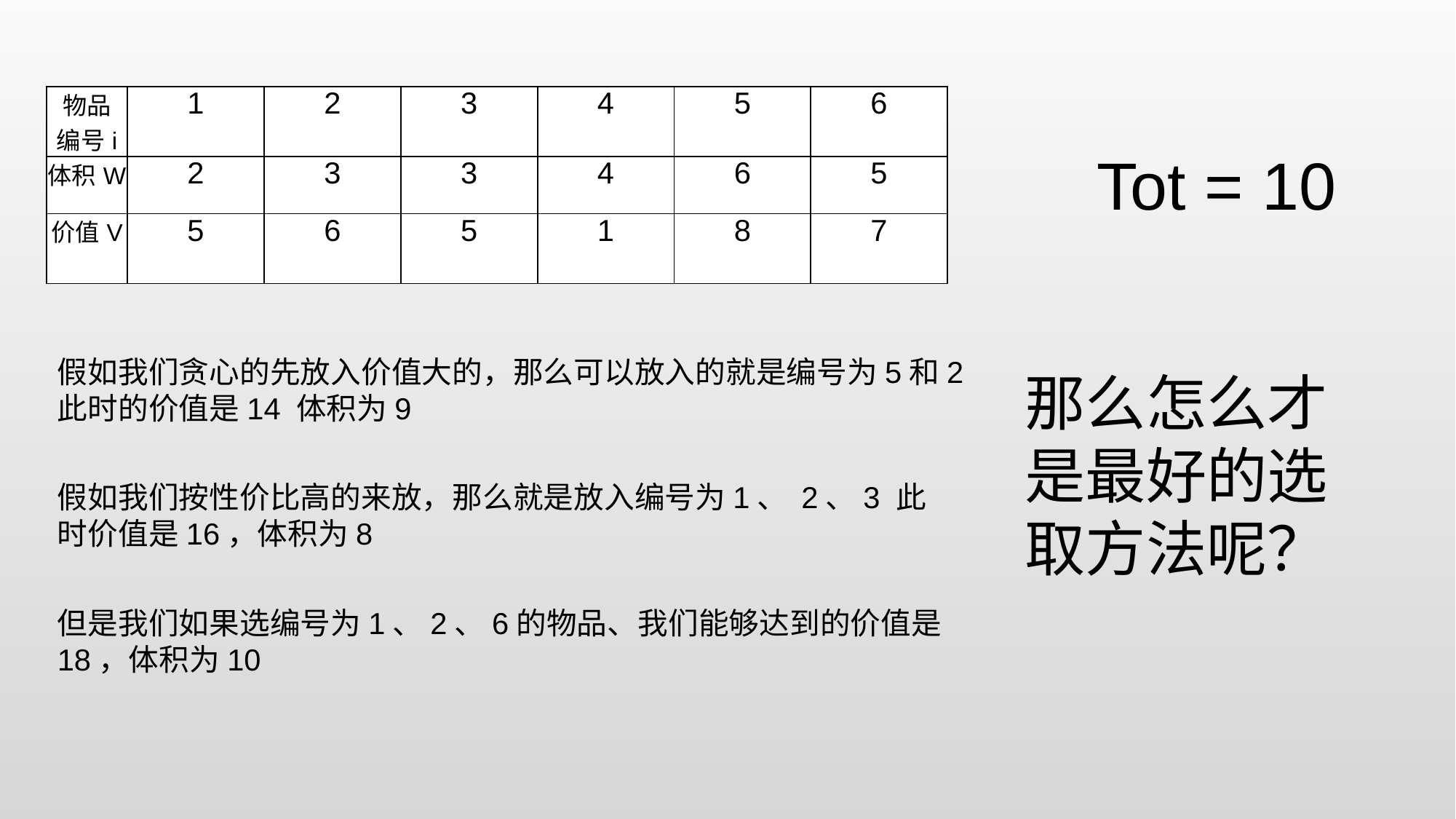

| 物品 编号i | 1 | 2 | 3 | 4 | 5 | 6 |
| --- | --- | --- | --- | --- | --- | --- |
| 体积W | 2 | 3 | 3 | 4 | 6 | 5 |
| 价值V | 5 | 6 | 5 | 1 | 8 | 7 |
Tot = 10
假如我们贪心的先放入价值大的，那么可以放入的就是编号为5和2
此时的价值是14 体积为9
那么怎么才是最好的选取方法呢？
假如我们按性价比高的来放，那么就是放入编号为1、 2、3 此时价值是16，体积为8
但是我们如果选编号为1、2、6的物品、我们能够达到的价值是18，体积为10